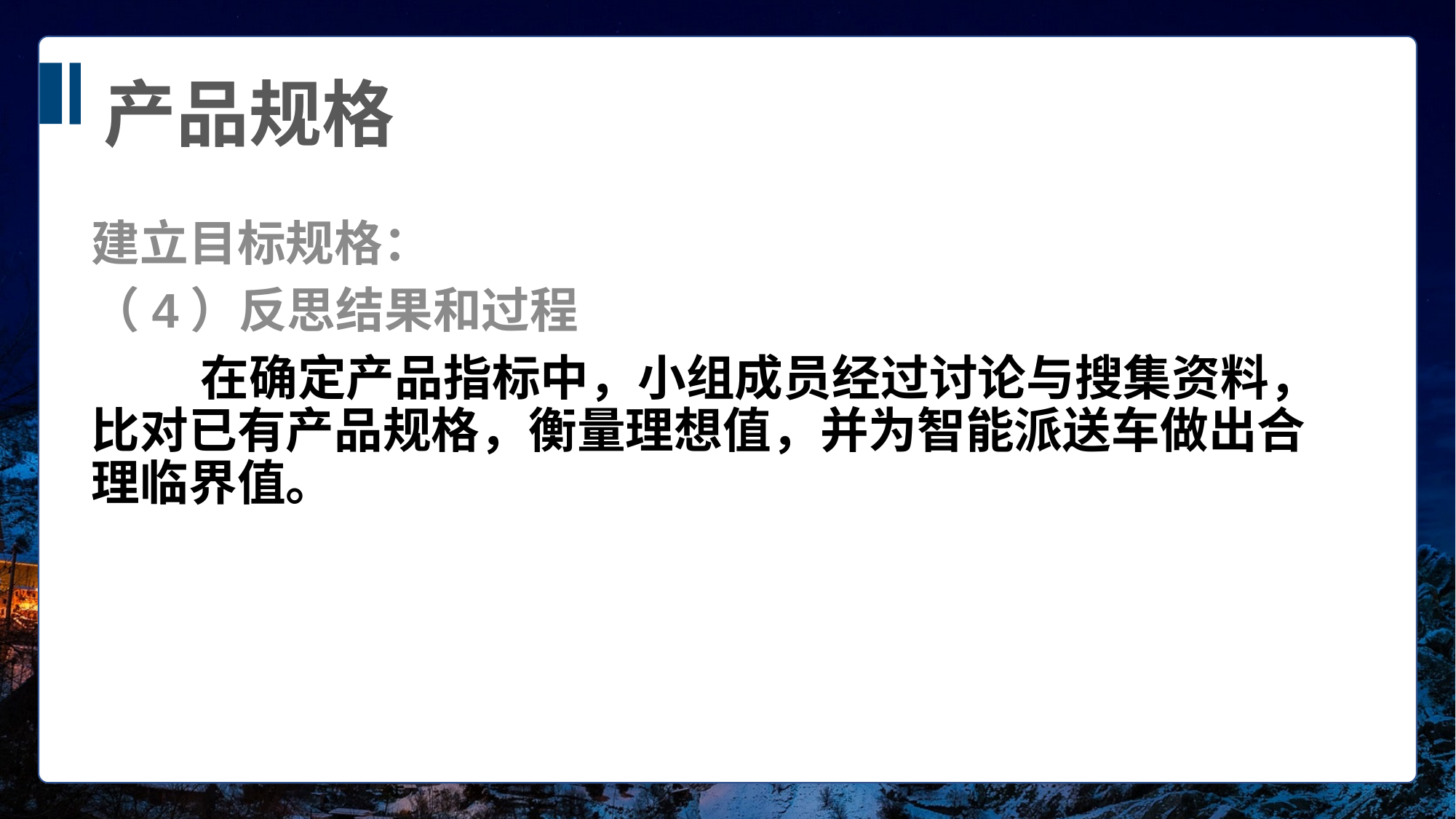

产品规格
建立目标规格：
（4）反思结果和过程
	在确定产品指标中，小组成员经过讨论与搜集资料，比对已有产品规格，衡量理想值，并为智能派送车做出合理临界值。